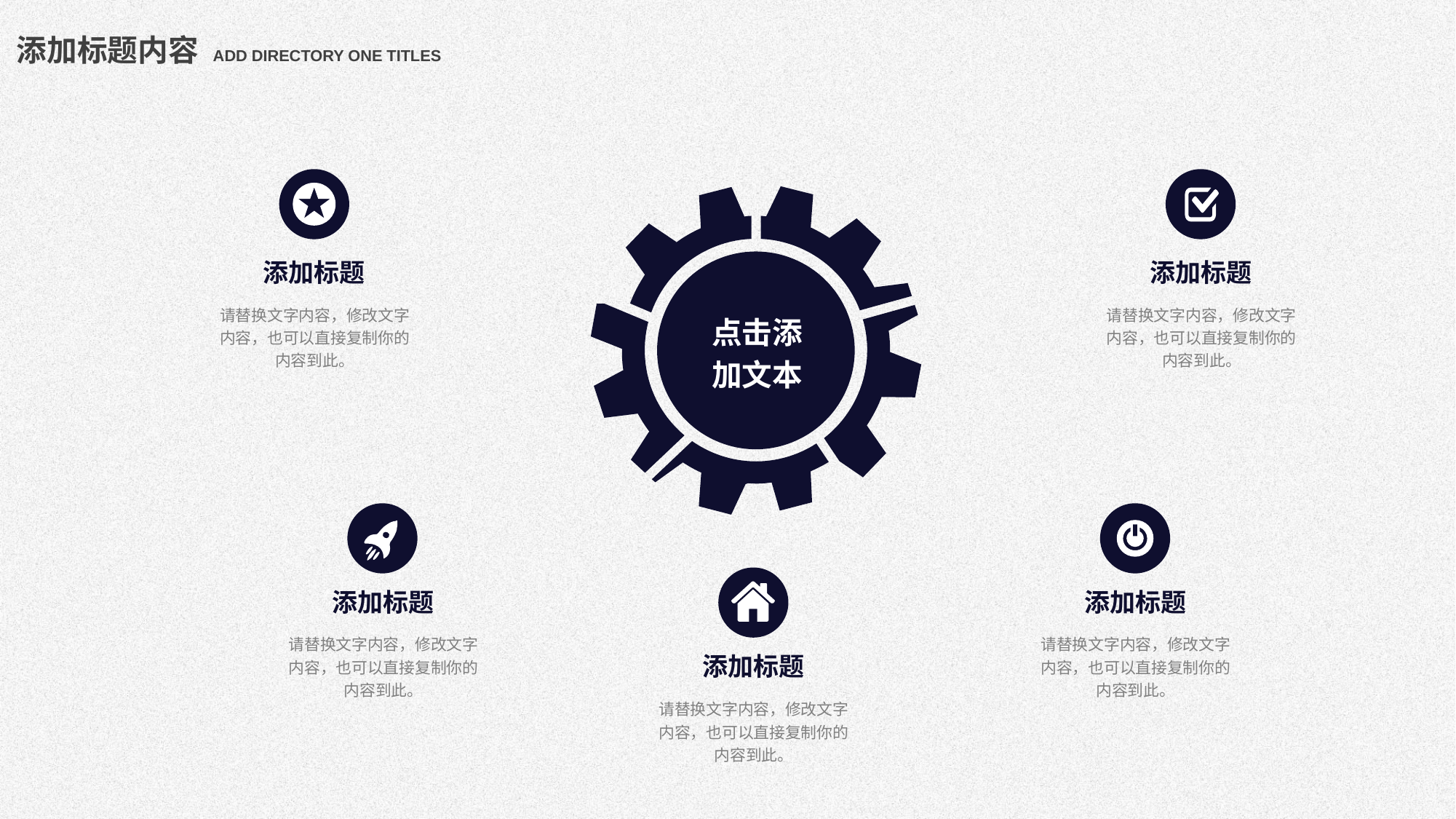

添加标题内容 ADD DIRECTORY ONE TITLES

点击添
加文本
添加标题
添加标题
请替换文字内容，修改文字内容，也可以直接复制你的内容到此。
请替换文字内容，修改文字内容，也可以直接复制你的内容到此。

添加标题
添加标题

请替换文字内容，修改文字内容，也可以直接复制你的内容到此。
请替换文字内容，修改文字内容，也可以直接复制你的内容到此。
添加标题
请替换文字内容，修改文字内容，也可以直接复制你的内容到此。